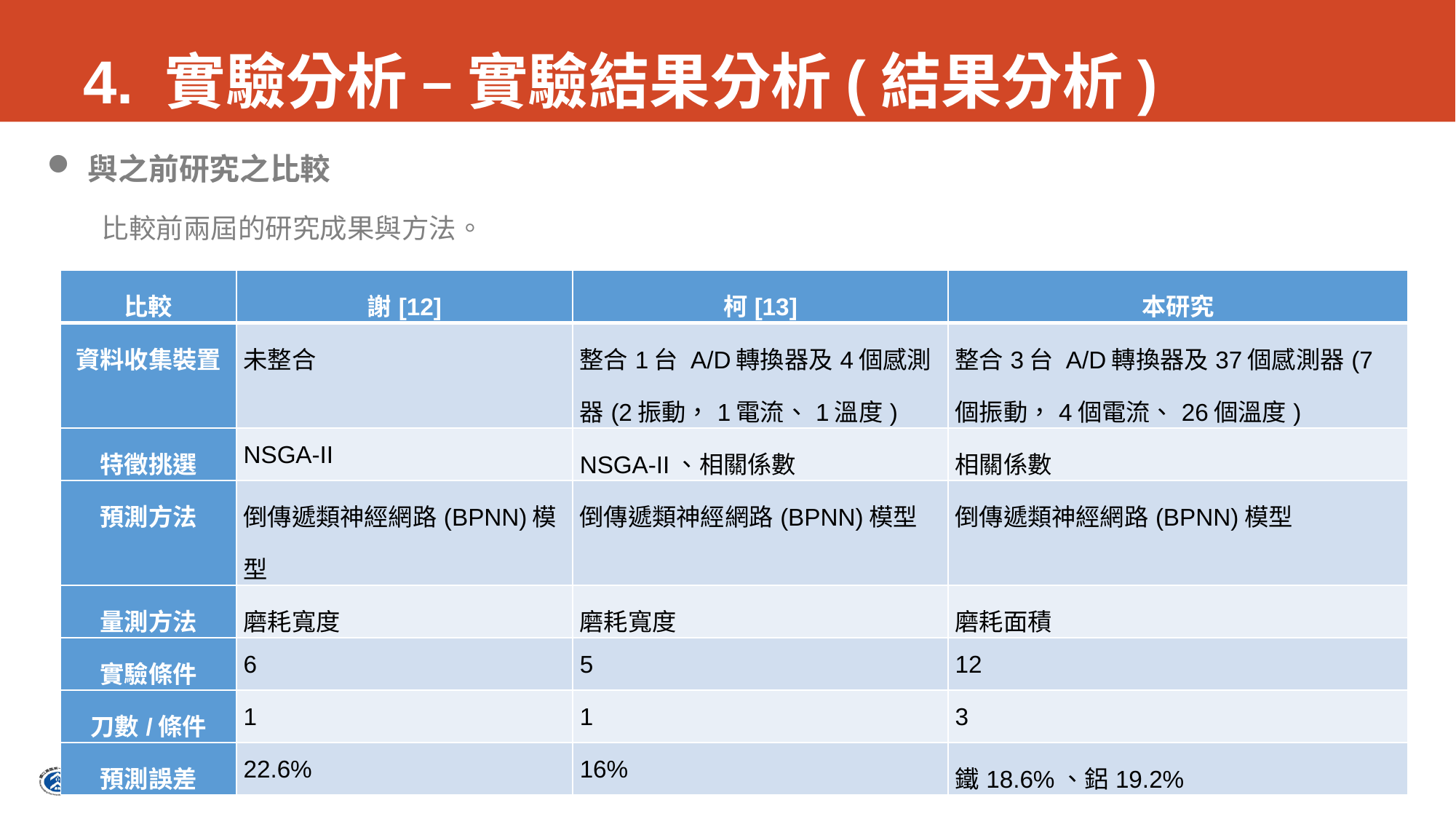

# 4. 實驗分析 – 實驗結果分析(結果分析)

與之前研究之比較
比較前兩屆的研究成果與方法。
| 比較 | 謝[12] | 柯[13] | 本研究 |
| --- | --- | --- | --- |
| 資料收集裝置 | 未整合 | 整合1台 A/D轉換器及4個感測器(2振動，1電流、1溫度) | 整合3台 A/D轉換器及37個感測器(7個振動，4個電流、26個溫度) |
| 特徵挑選 | NSGA-II | NSGA-II、相關係數 | 相關係數 |
| 預測方法 | 倒傳遞類神經網路(BPNN)模型 | 倒傳遞類神經網路(BPNN)模型 | 倒傳遞類神經網路(BPNN)模型 |
| 量測方法 | 磨耗寬度 | 磨耗寬度 | 磨耗面積 |
| 實驗條件 | 6 | 5 | 12 |
| 刀數/條件 | 1 | 1 | 3 |
| 預測誤差 | 22.6% | 16% | 鐵18.6%、鋁19.2% |
使用加工參數1~6主軸與X軸比較
57